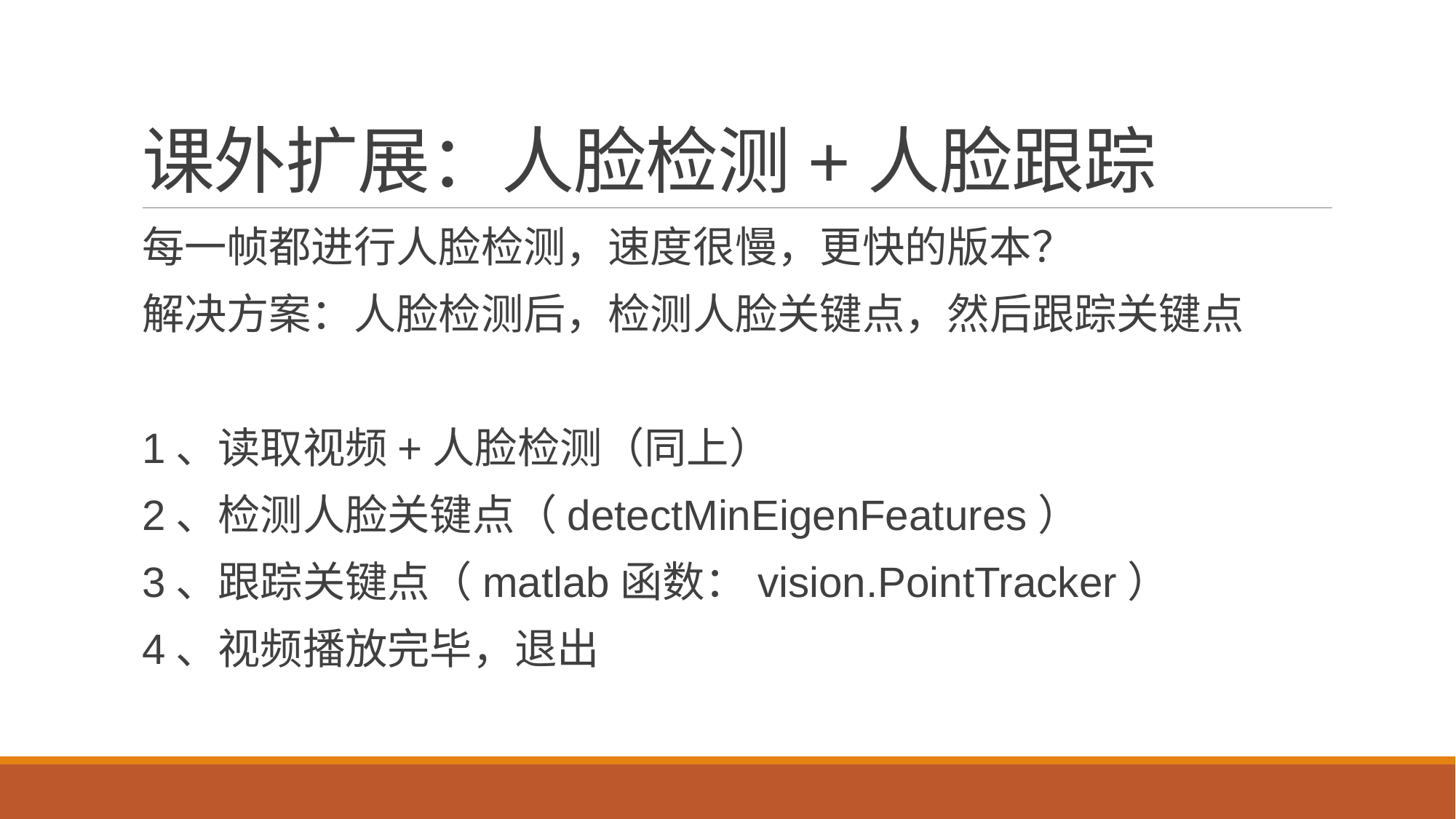

# 课外扩展：人脸检测+人脸跟踪
每一帧都进行人脸检测，速度很慢，更快的版本？
解决方案：人脸检测后，检测人脸关键点，然后跟踪关键点

1、读取视频+人脸检测（同上）
2、检测人脸关键点（detectMinEigenFeatures）
3、跟踪关键点（matlab函数：vision.PointTracker）
4、视频播放完毕，退出